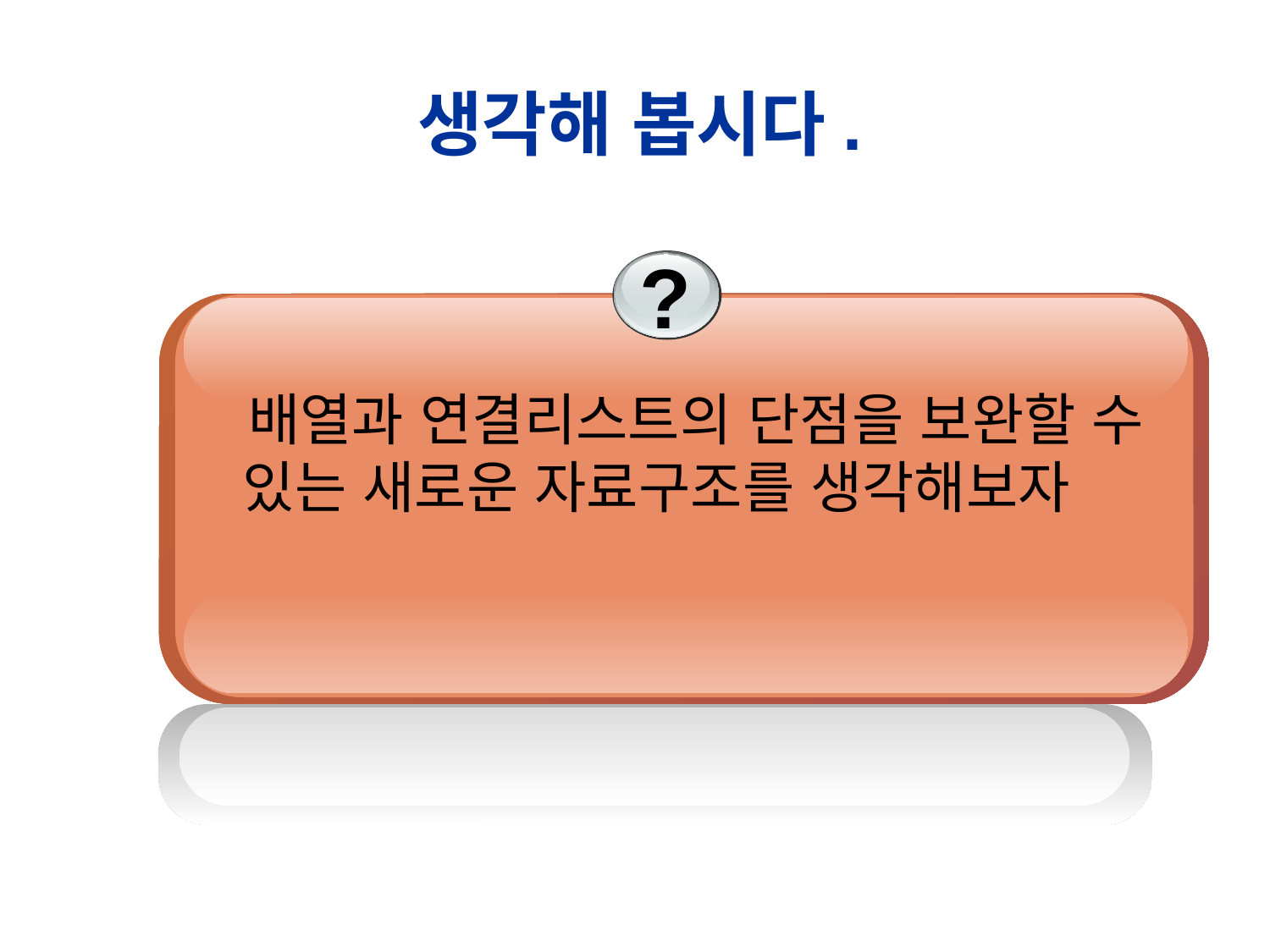

# 생각해 봅시다.
?

    배열과 연결리스트의 단점을 보완할 수 있는 새로운 자료구조를 생각해보자